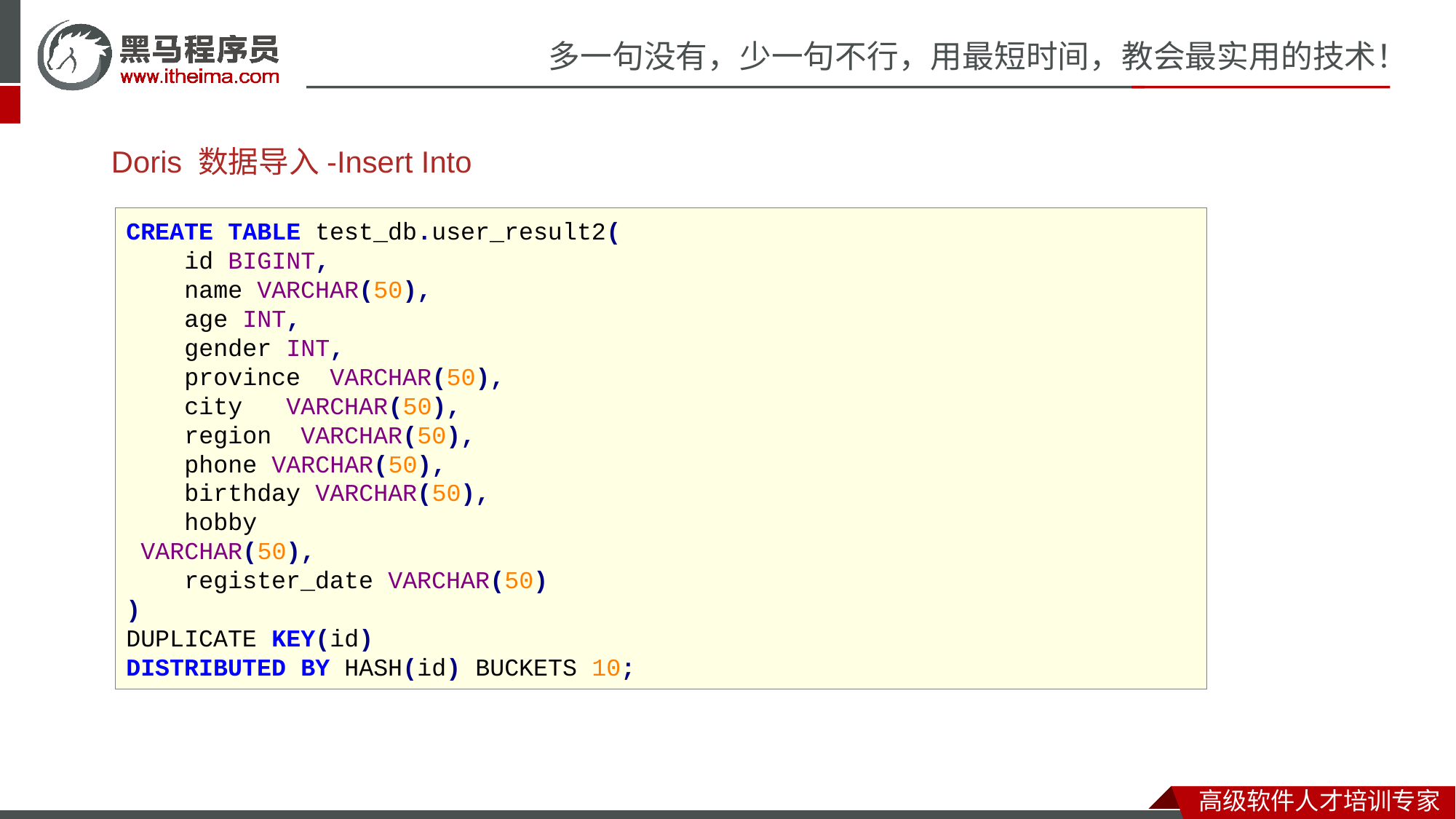

# Doris 数据导入-Insert Into
CREATE TABLE test_db.user_result2(
    id BIGINT,
    name VARCHAR(50),
    age INT,
    gender INT,
    province  VARCHAR(50),
    city   VARCHAR(50),
    region  VARCHAR(50),
    phone VARCHAR(50),
    birthday VARCHAR(50),
    hobby
 VARCHAR(50),
    register_date VARCHAR(50)
)
DUPLICATE KEY(id)
DISTRIBUTED BY HASH(id) BUCKETS 10;